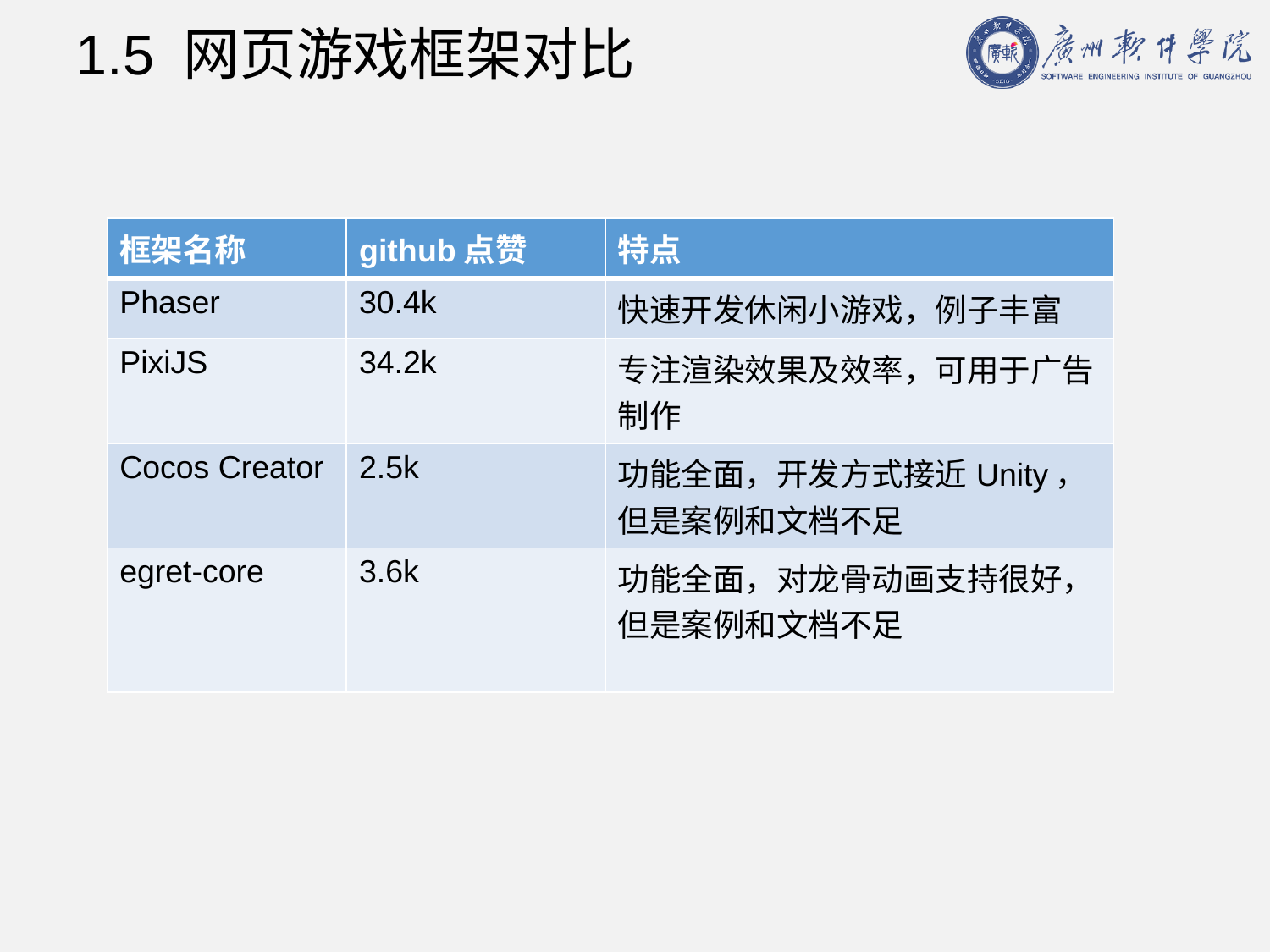

# 1.5 网页游戏框架对比
| 框架名称 | github点赞 | 特点 |
| --- | --- | --- |
| Phaser | 30.4k | 快速开发休闲小游戏，例子丰富 |
| PixiJS | 34.2k | 专注渲染效果及效率，可用于广告制作 |
| Cocos Creator | 2.5k | 功能全面，开发方式接近Unity，但是案例和文档不足 |
| egret-core | 3.6k | 功能全面，对龙骨动画支持很好，但是案例和文档不足 |